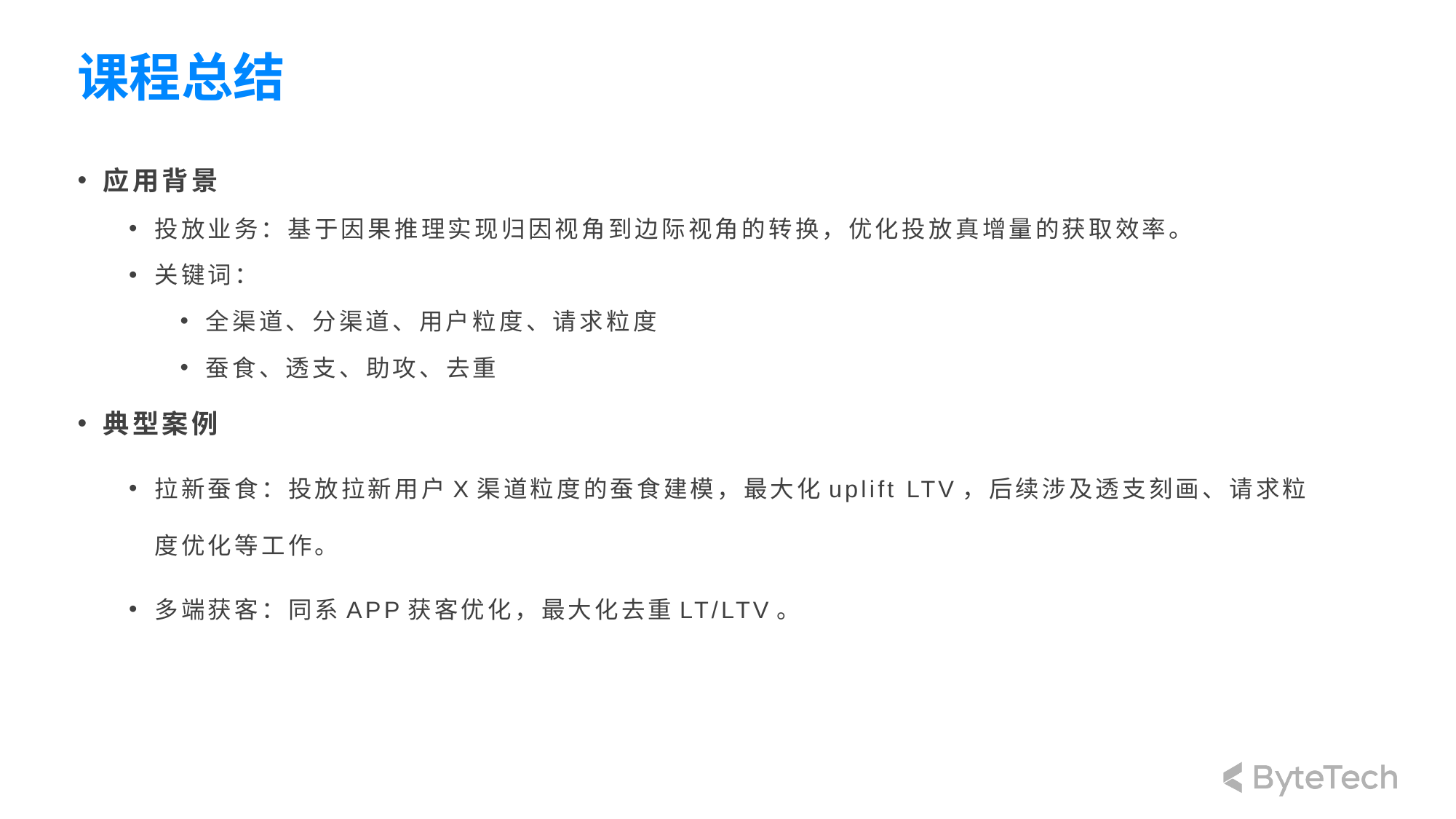

# 课程总结
应用背景
投放业务：基于因果推理实现归因视角到边际视角的转换，优化投放真增量的获取效率。
关键词：
全渠道、分渠道、用户粒度、请求粒度
蚕食、透支、助攻、去重
典型案例
拉新蚕食：投放拉新用户X渠道粒度的蚕食建模，最大化uplift LTV，后续涉及透支刻画、请求粒度优化等工作。
多端获客：同系APP获客优化，最大化去重LT/LTV。